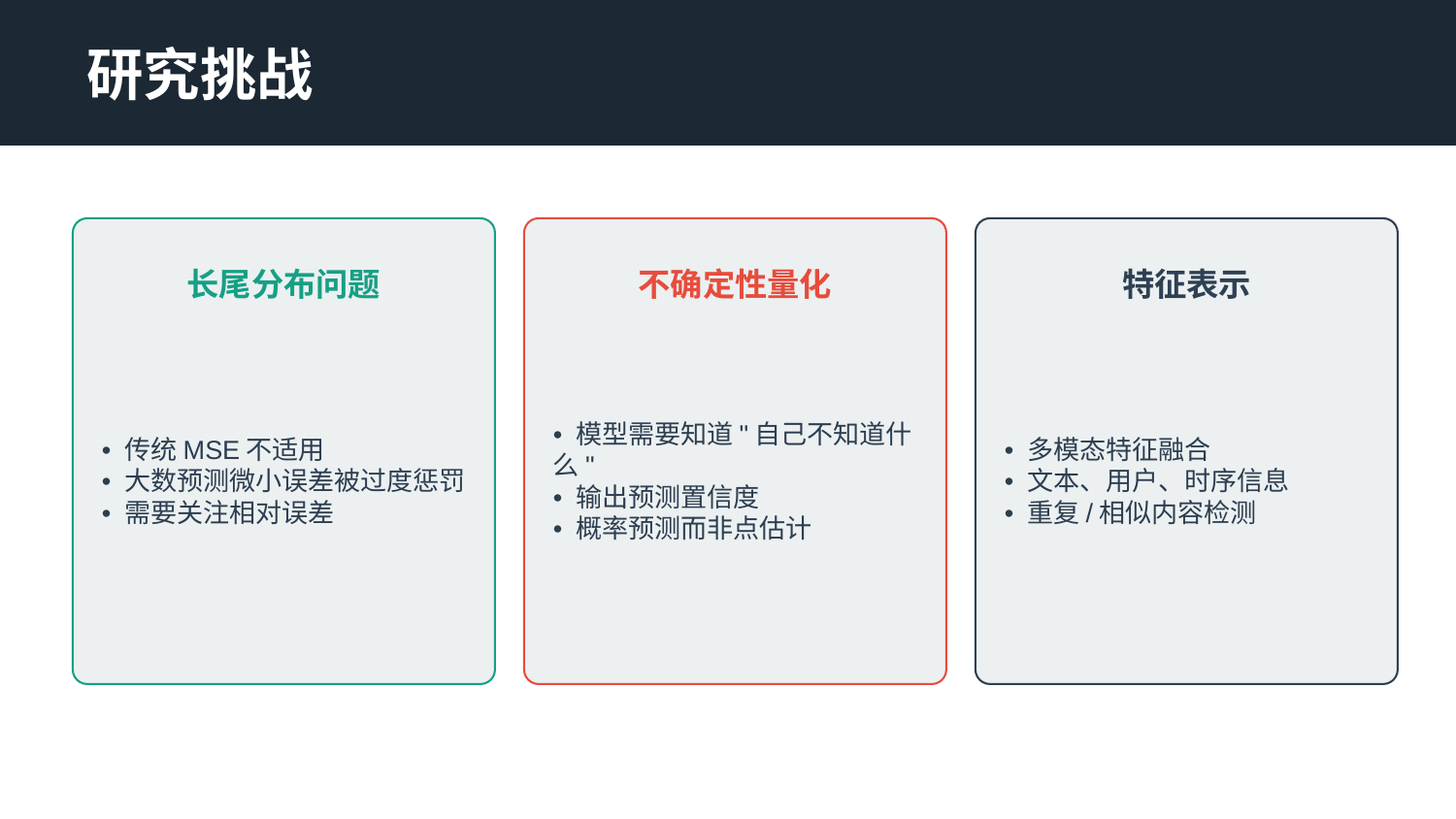

研究挑战

长尾分布问题
不确定性量化
特征表示
• 传统MSE不适用
• 大数预测微小误差被过度惩罚
• 需要关注相对误差
• 模型需要知道"自己不知道什么"
• 输出预测置信度
• 概率预测而非点估计
• 多模态特征融合
• 文本、用户、时序信息
• 重复/相似内容检测